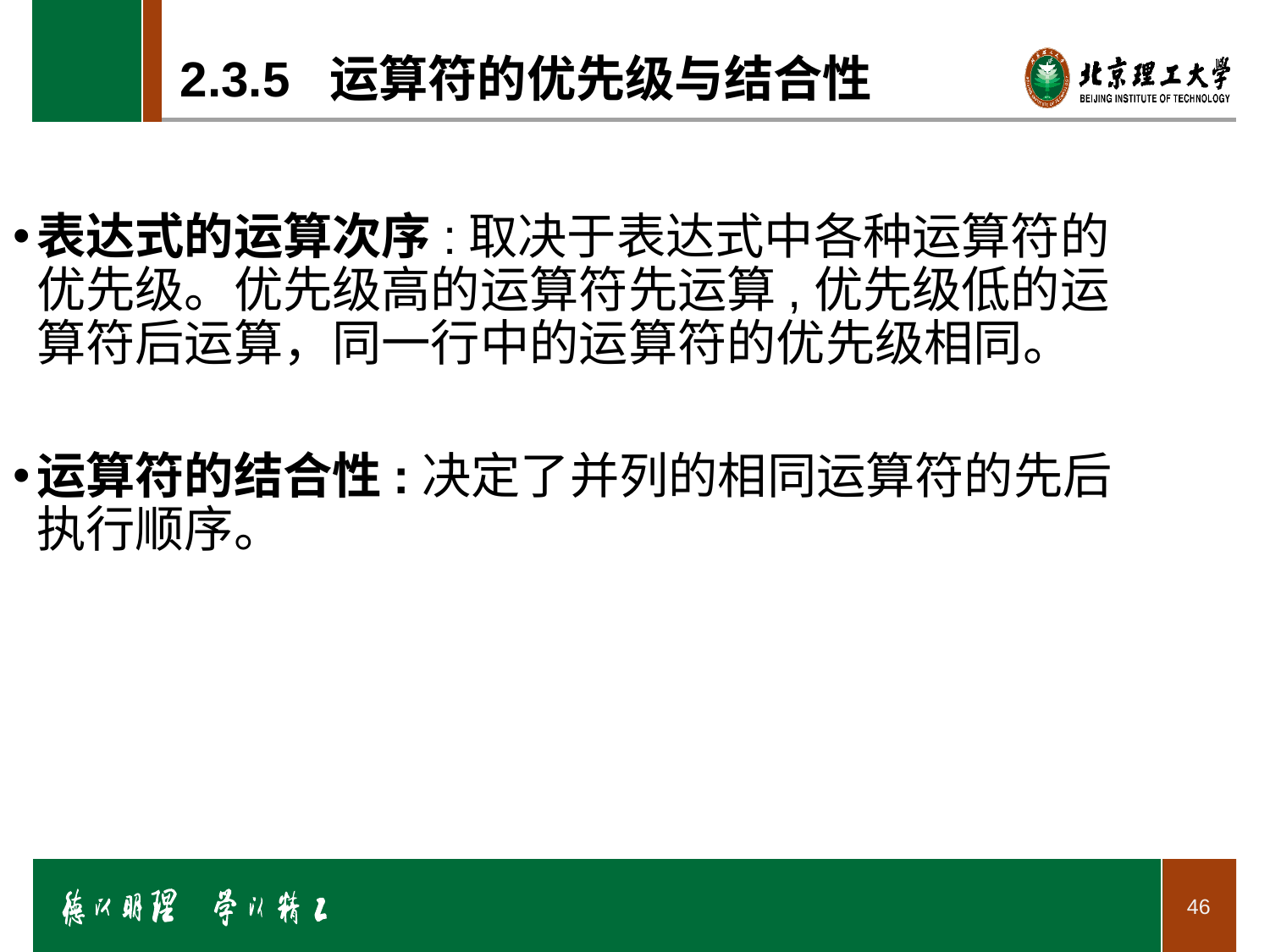

# 2.3.5  运算符的优先级与结合性
表达式的运算次序:取决于表达式中各种运算符的优先级。优先级高的运算符先运算,优先级低的运算符后运算，同一行中的运算符的优先级相同。

运算符的结合性:决定了并列的相同运算符的先后执行顺序。